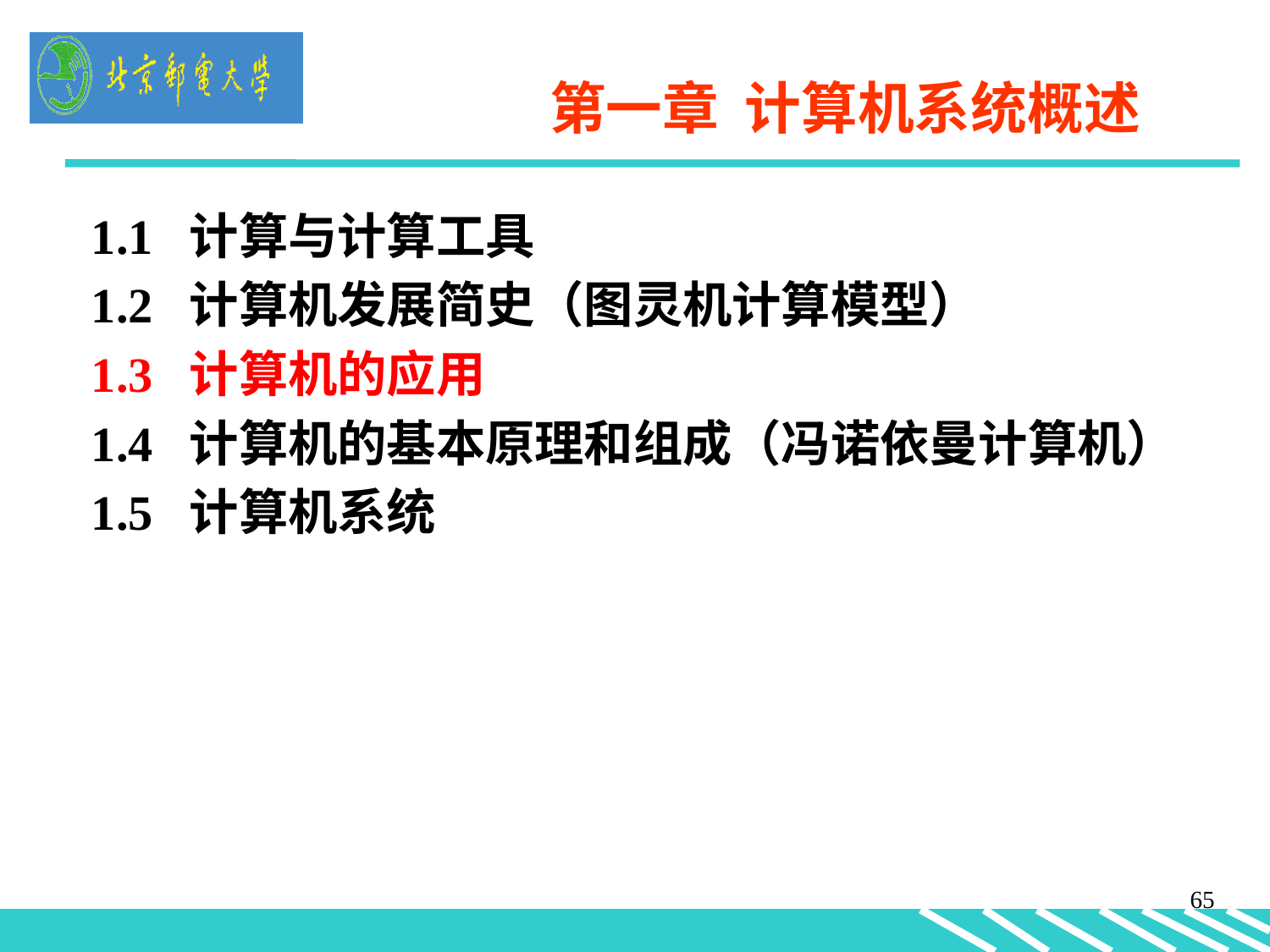

第一章  计算机系统概述
1.1  计算与计算工具
1.2  计算机发展简史（图灵机计算模型）
1.3  计算机的应用
1.4  计算机的基本原理和组成（冯诺依曼计算机）
1.5  计算机系统
65